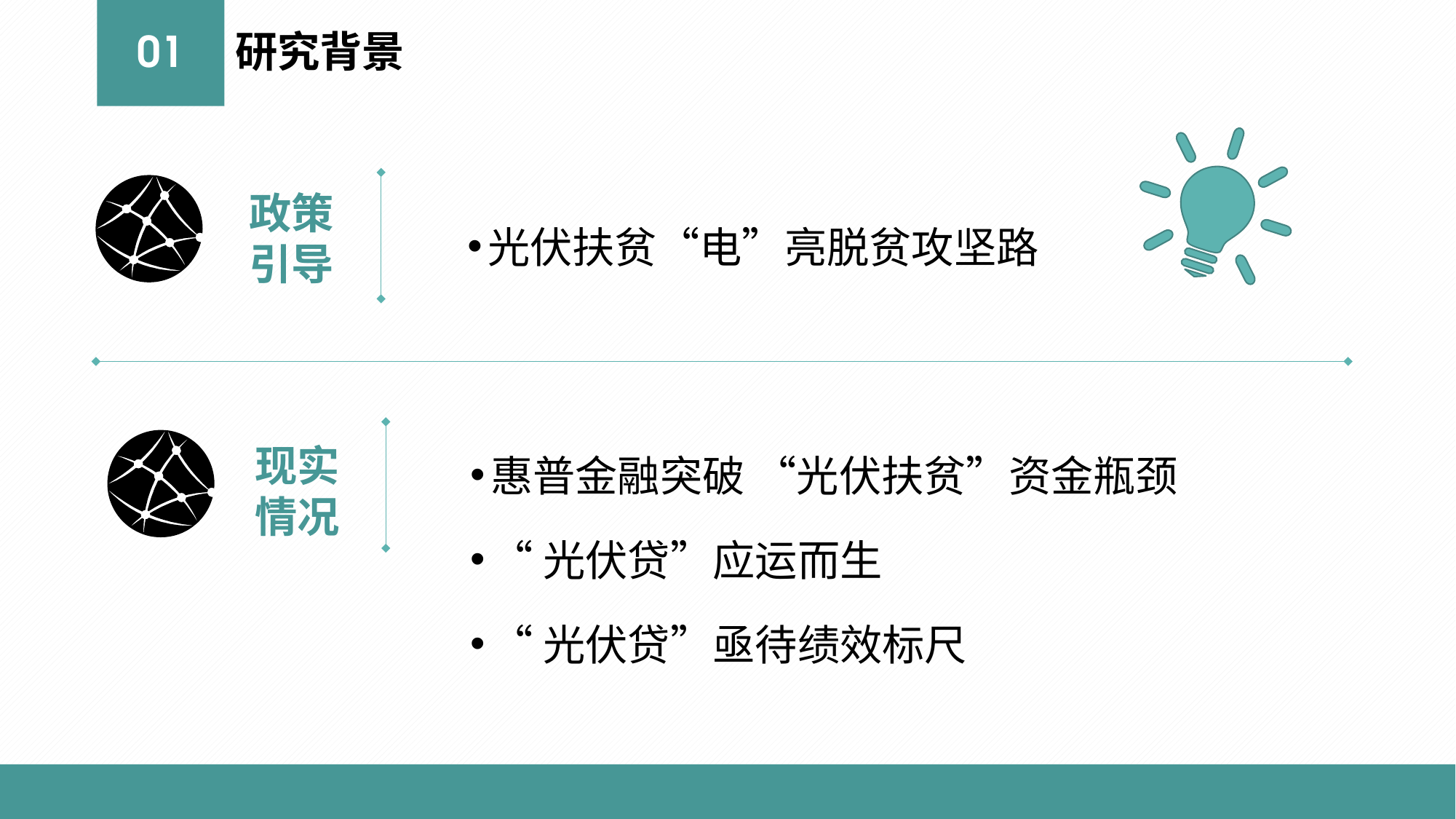

01
研究背景

政策引导
光伏扶贫“电”亮脱贫攻坚路

惠普金融突破 “光伏扶贫”资金瓶颈
“光伏贷”应运而生
“光伏贷”亟待绩效标尺

现实情况